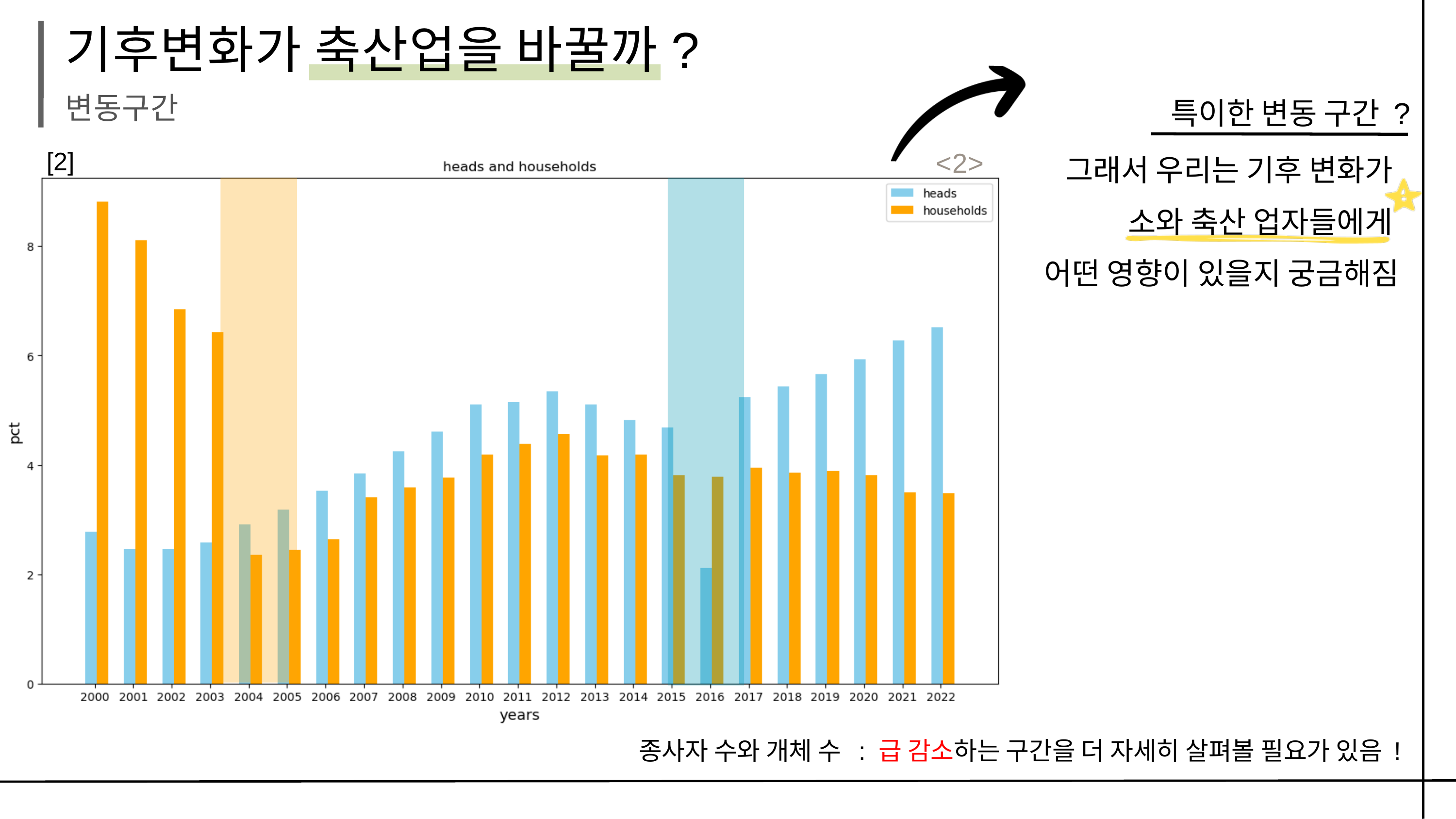

기후변화가 축산업을 바꿀까?

특이한 변동 구간 ?
변동구간

그래서 우리는 기후 변화가
소와 축산 업자들에게
어떤 영향이 있을지 궁금해짐
[2]
<2>

종사자 수와 개체 수  : 급 감소하는 구간을 더 자세히 살펴볼 필요가 있음 !